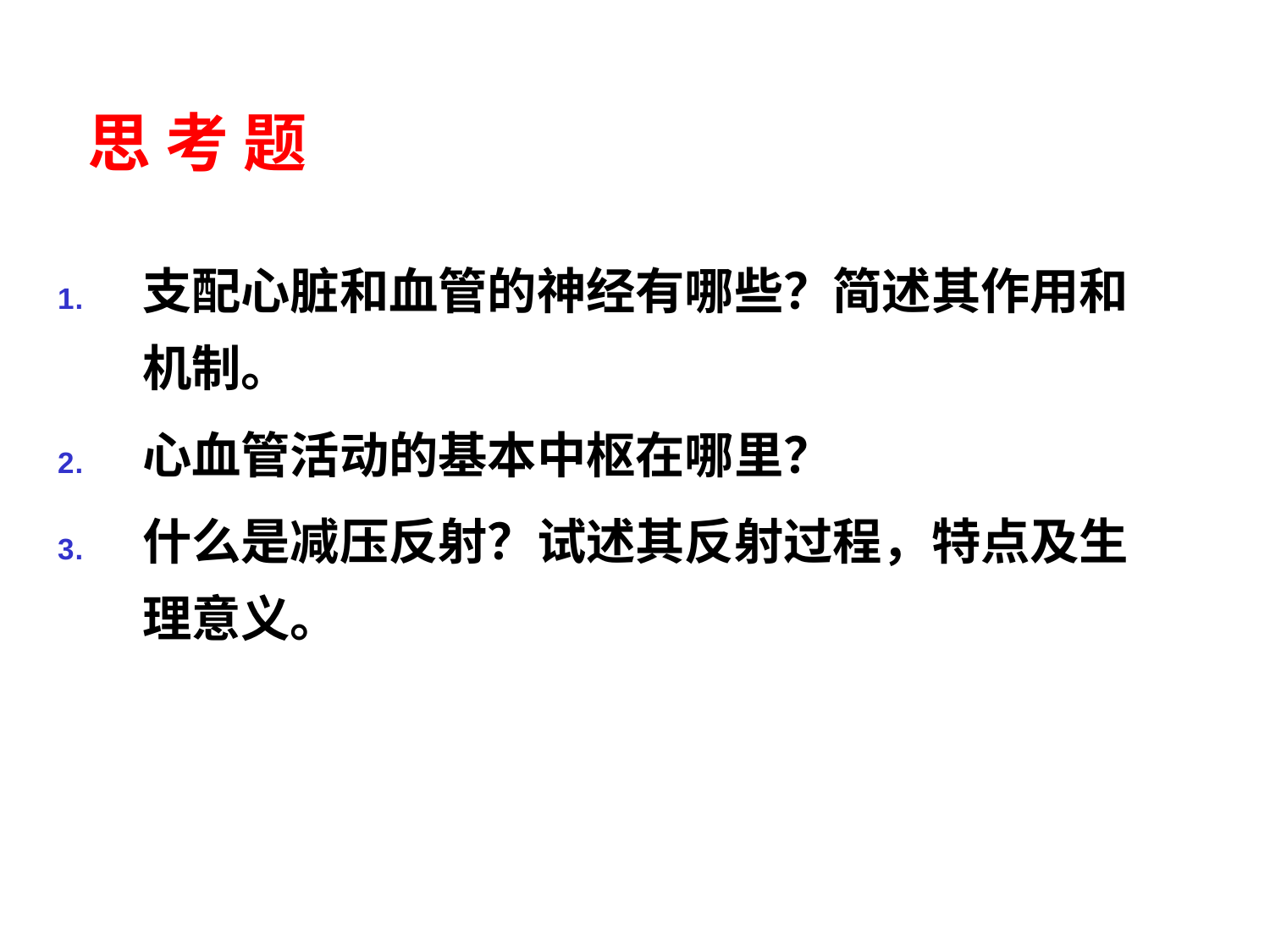

# 思 考 题
支配心脏和血管的神经有哪些？简述其作用和机制。
心血管活动的基本中枢在哪里？
什么是减压反射？试述其反射过程，特点及生理意义。